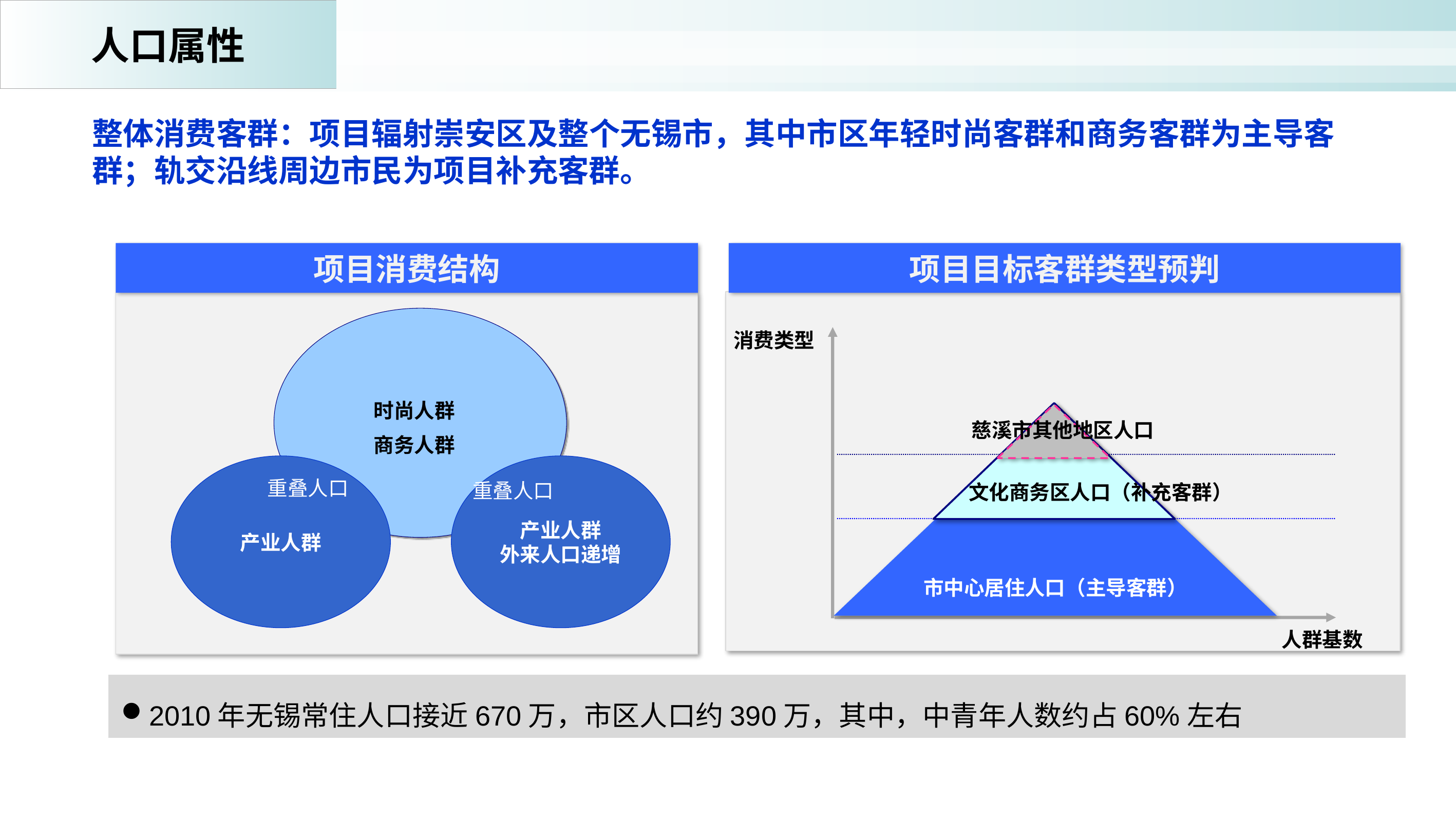

人口属性
整体消费客群：项目辐射崇安区及整个无锡市，其中市区年轻时尚客群和商务客群为主导客群；轨交沿线周边市民为项目补充客群。
项目消费结构

       时尚人群
       商务人群
产业人群
产业人群
外来人口递增
重叠人口
重叠人口
项目目标客群类型预判

消费类型

市中心居住人口（主导客群）
慈溪市其他地区人口

文化商务区人口（补充客群）

人群基数
2010年无锡常住人口接近670万，市区人口约390万，其中，中青年人数约占60%左右